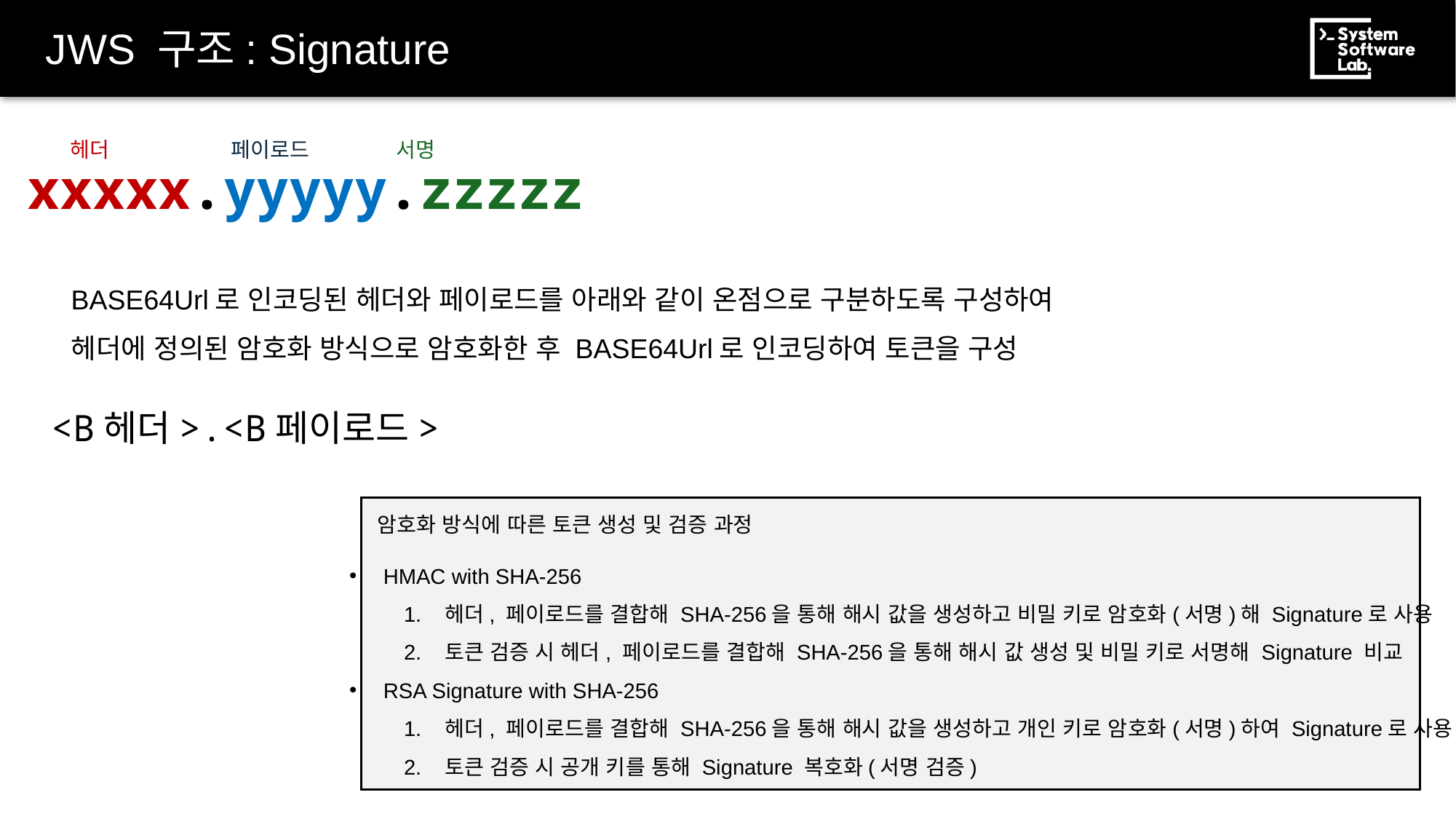

# JWS 구조: Signature
서명
페이로드
헤더
xxxxx.yyyyy.zzzzz
BASE64Url로 인코딩된 헤더와 페이로드를 아래와 같이 온점으로 구분하도록 구성하여
헤더에 정의된 암호화 방식으로 암호화한 후 BASE64Url로 인코딩하여 토큰을 구성
<B헤더>.<B페이로드>

암호화 방식에 따른 토큰 생성 및 검증 과정
HMAC with SHA-256
헤더, 페이로드를 결합해 SHA-256을 통해 해시 값을 생성하고 비밀 키로 암호화(서명)해 Signature로 사용
토큰 검증 시 헤더, 페이로드를 결합해 SHA-256을 통해 해시 값 생성 및 비밀 키로 서명해 Signature 비교
RSA Signature with SHA-256
헤더, 페이로드를 결합해 SHA-256을 통해 해시 값을 생성하고 개인 키로 암호화(서명)하여 Signature로 사용
토큰 검증 시 공개 키를 통해 Signature 복호화(서명 검증)